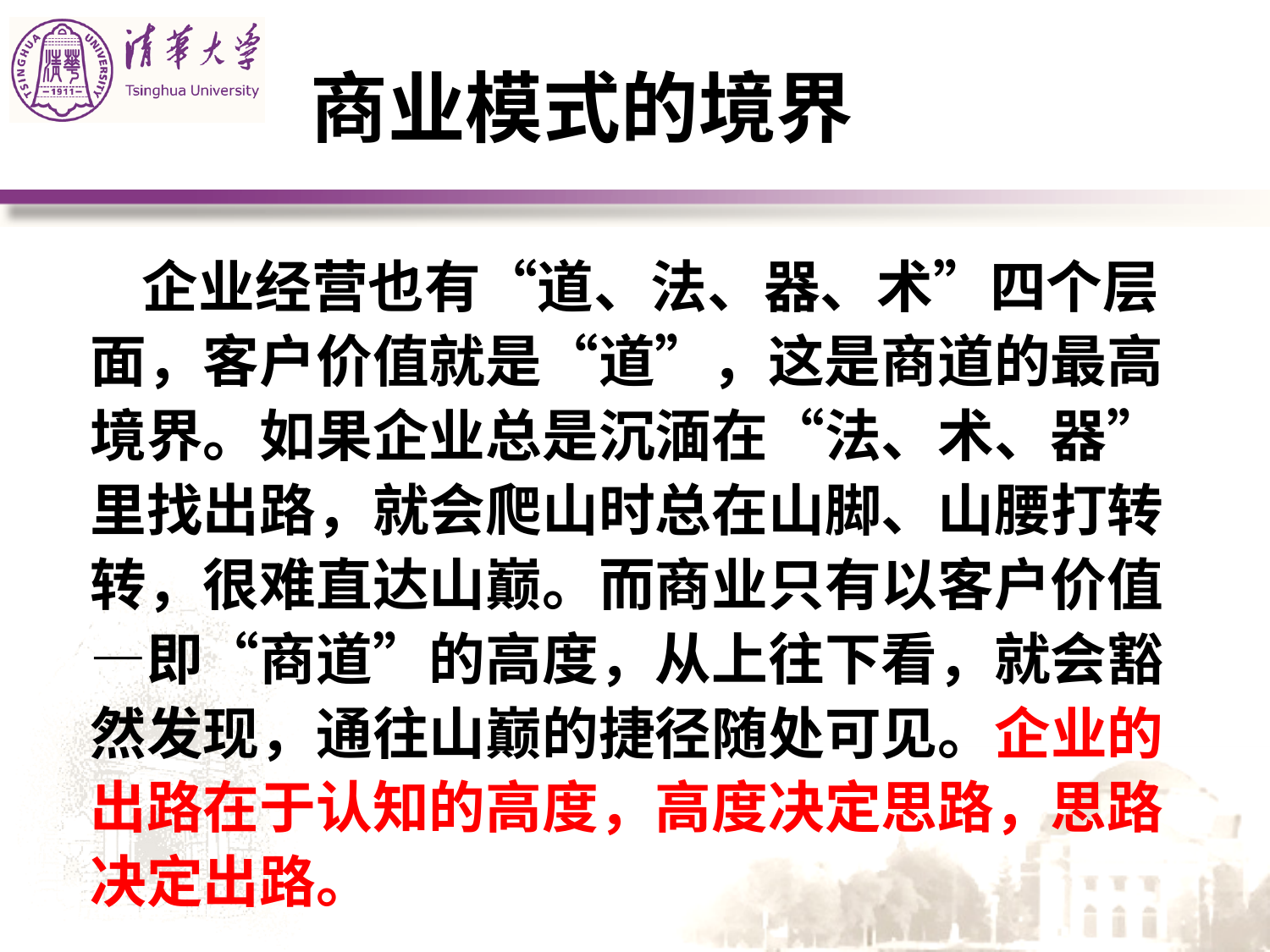

# 商业模式的境界
企业经营也有“道、法、器、术”四个层面，客户价值就是“道”，这是商道的最高境界。如果企业总是沉湎在“法、术、器”里找出路，就会爬山时总在山脚、山腰打转转，很难直达山巅。而商业只有以客户价值—即“商道”的高度，从上往下看，就会豁然发现，通往山巅的捷径随处可见。企业的出路在于认知的高度，高度决定思路，思路决定出路。